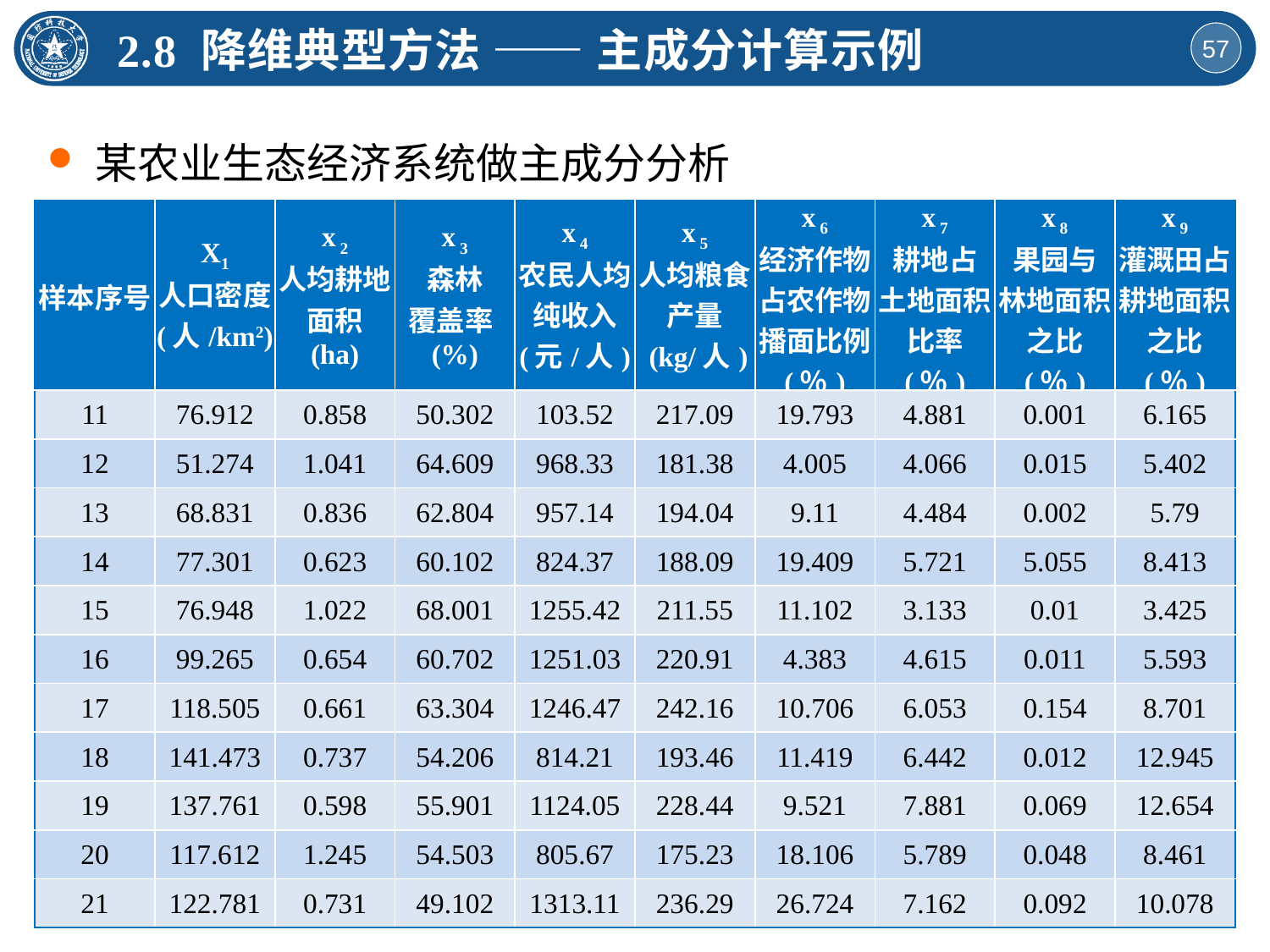

2.8 降维典型方法 —— 主成分计算示例
某农业生态经济系统做主成分分析
| 样本序号 | X1 人口密度 (人/km2) | x 2 人均耕地面积 (ha) | x 3 森林 覆盖率(%) | x 4 农民人均纯收入 (元/人) | x 5 人均粮食产量 (kg/人) | x 6 经济作物占农作物播面比例 (％) | x 7 耕地占 土地面积比率 (％) | x 8 果园与 林地面积之比 (％) | x 9 灌溉田占耕地面积之比 (％) |
| --- | --- | --- | --- | --- | --- | --- | --- | --- | --- |
| 11 | 76.912 | 0.858 | 50.302 | 103.52 | 217.09 | 19.793 | 4.881 | 0.001 | 6.165 |
| 12 | 51.274 | 1.041 | 64.609 | 968.33 | 181.38 | 4.005 | 4.066 | 0.015 | 5.402 |
| 13 | 68.831 | 0.836 | 62.804 | 957.14 | 194.04 | 9.11 | 4.484 | 0.002 | 5.79 |
| 14 | 77.301 | 0.623 | 60.102 | 824.37 | 188.09 | 19.409 | 5.721 | 5.055 | 8.413 |
| 15 | 76.948 | 1.022 | 68.001 | 1255.42 | 211.55 | 11.102 | 3.133 | 0.01 | 3.425 |
| 16 | 99.265 | 0.654 | 60.702 | 1251.03 | 220.91 | 4.383 | 4.615 | 0.011 | 5.593 |
| 17 | 118.505 | 0.661 | 63.304 | 1246.47 | 242.16 | 10.706 | 6.053 | 0.154 | 8.701 |
| 18 | 141.473 | 0.737 | 54.206 | 814.21 | 193.46 | 11.419 | 6.442 | 0.012 | 12.945 |
| 19 | 137.761 | 0.598 | 55.901 | 1124.05 | 228.44 | 9.521 | 7.881 | 0.069 | 12.654 |
| 20 | 117.612 | 1.245 | 54.503 | 805.67 | 175.23 | 18.106 | 5.789 | 0.048 | 8.461 |
| 21 | 122.781 | 0.731 | 49.102 | 1313.11 | 236.29 | 26.724 | 7.162 | 0.092 | 10.078 |